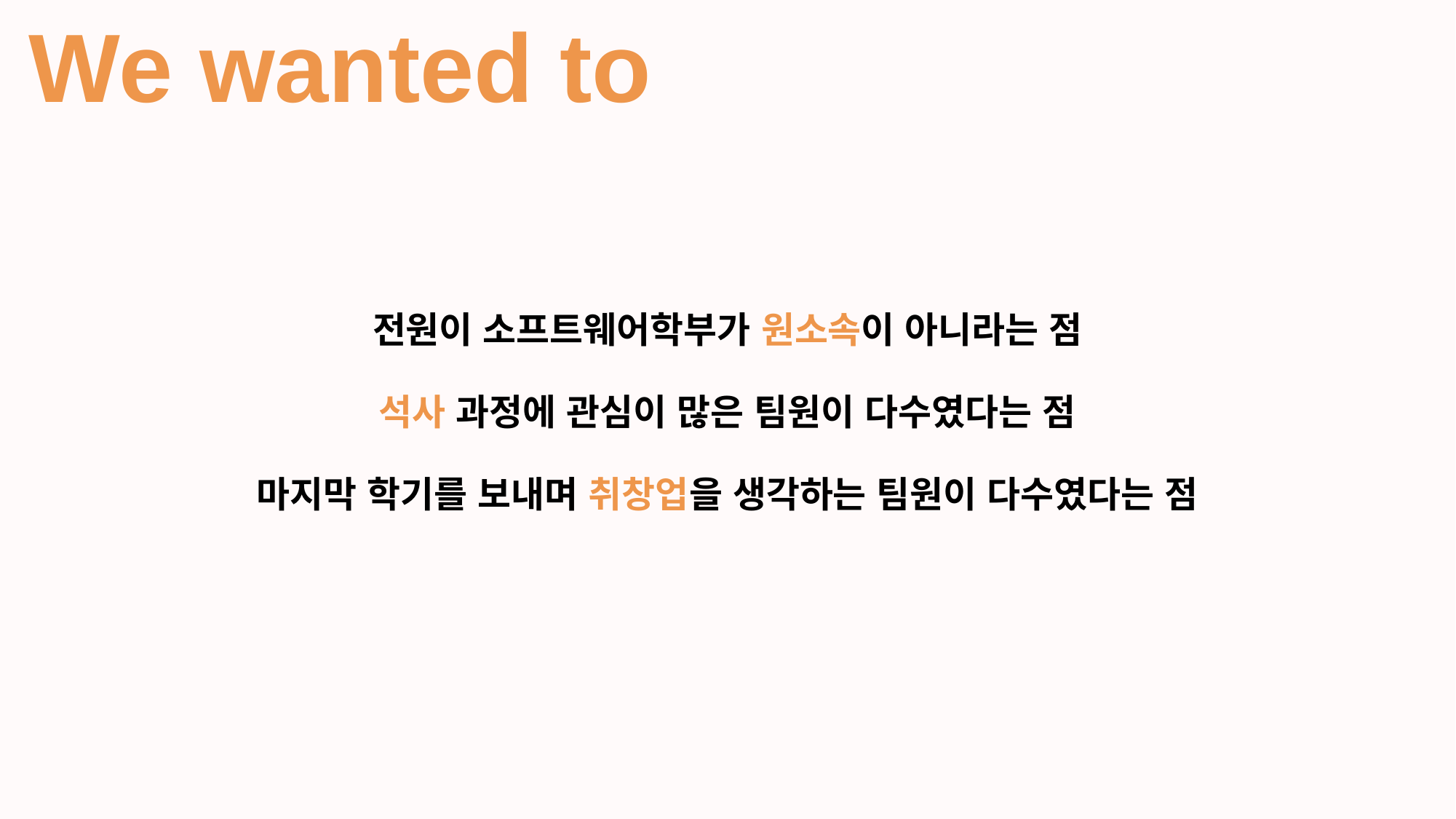

We wanted to
전원이 소프트웨어학부가 원소속이 아니라는 점
석사 과정에 관심이 많은 팀원이 다수였다는 점
마지막 학기를 보내며 취창업을 생각하는 팀원이 다수였다는 점